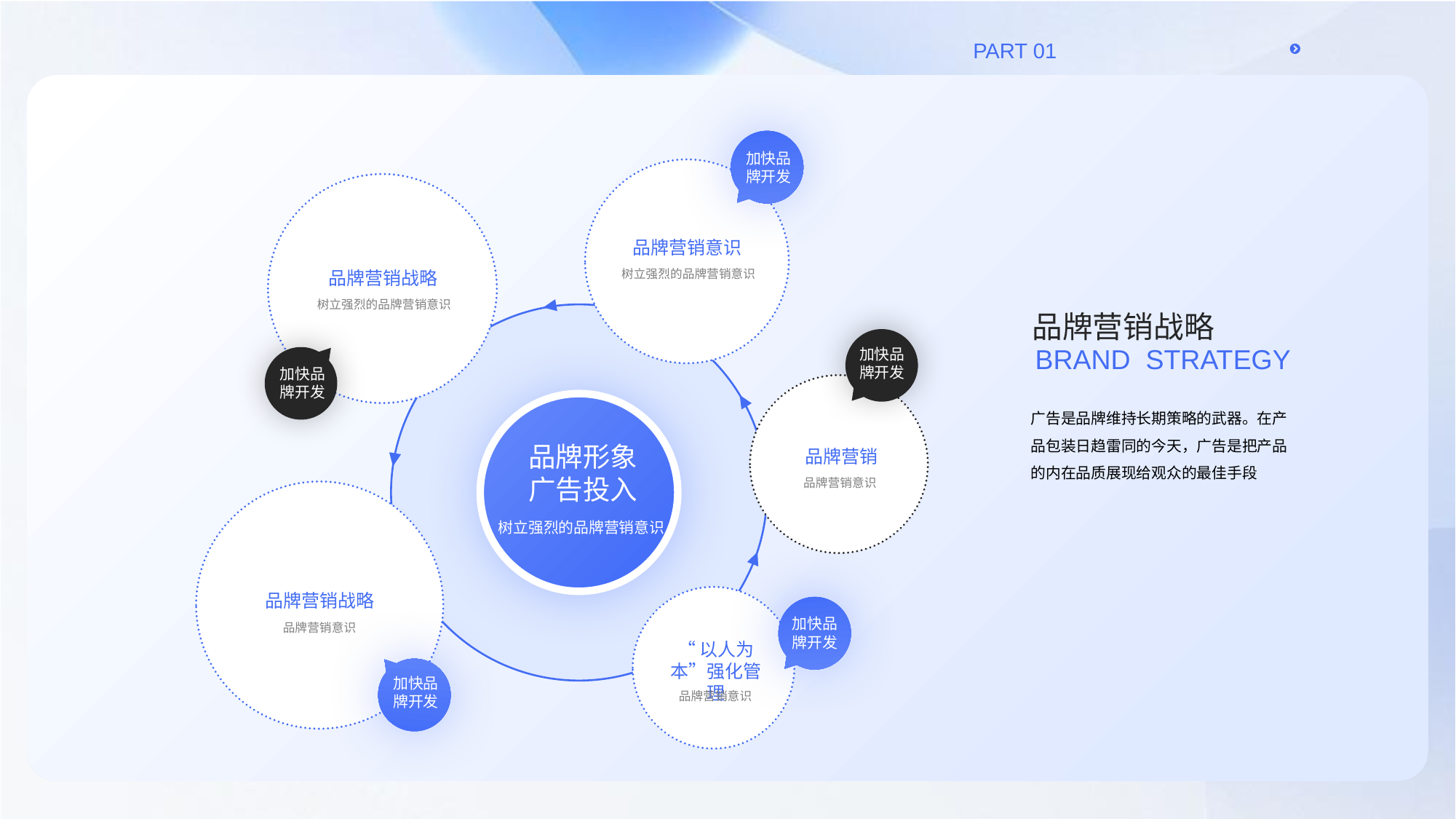

加快品牌开发

品牌营销意识
品牌营销战略
树立强烈的品牌营销意识
树立强烈的品牌营销意识

品牌营销战略

Brand  strategy

加快品牌开发
加快品牌开发

广告是品牌维持长期策略的武器。在产品包装日趋雷同的今天，广告是把产品的内在品质展现给观众的最佳手段
品牌形象广告投入

品牌营销

品牌营销意识

树立强烈的品牌营销意识

品牌营销战略

加快品牌开发
品牌营销意识
“以人为本”强化管理

加快品牌开发
品牌营销意识